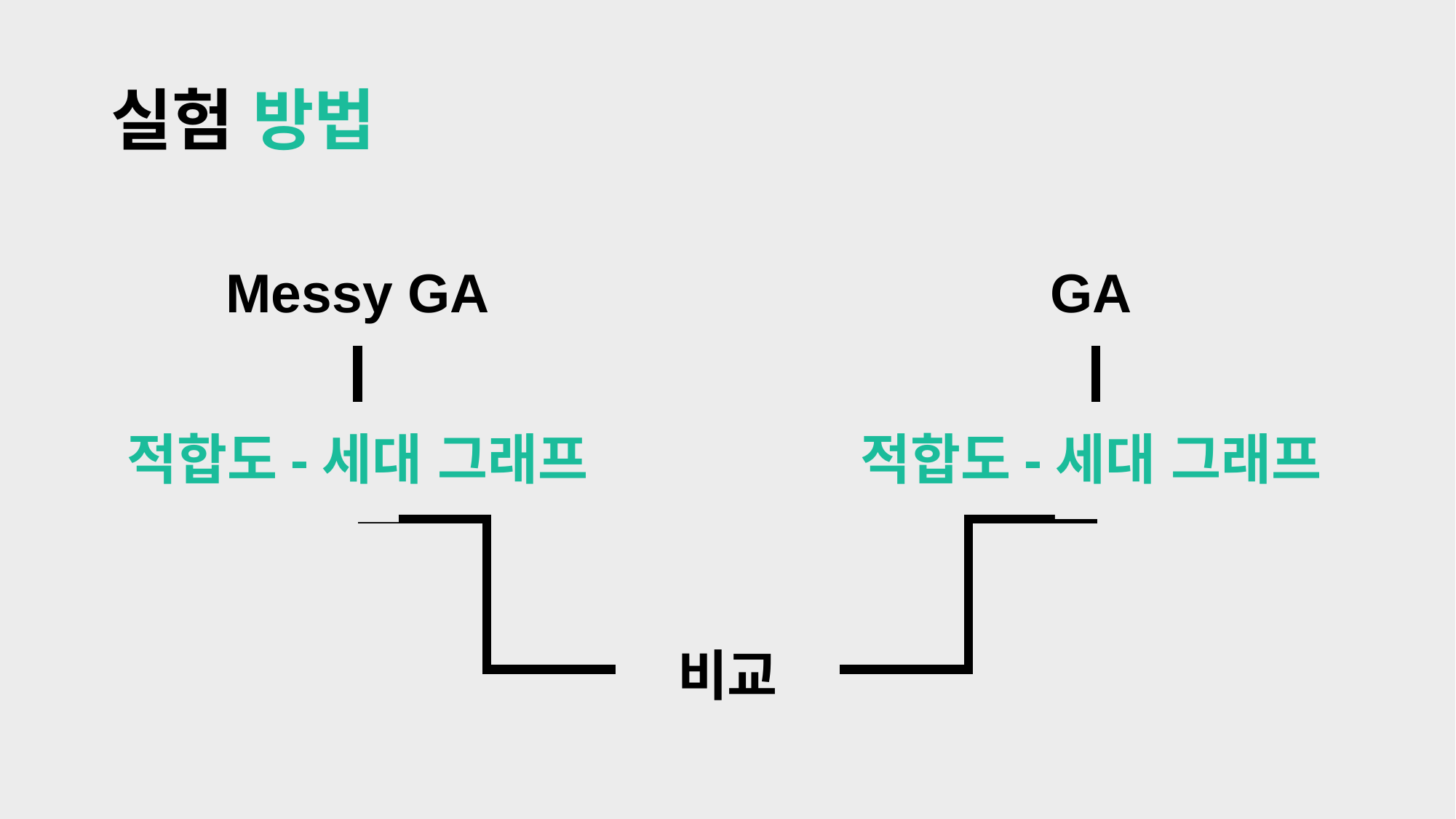

# 실험 방법
GA
Messy GA

적합도-세대 그래프
적합도-세대 그래프
비교